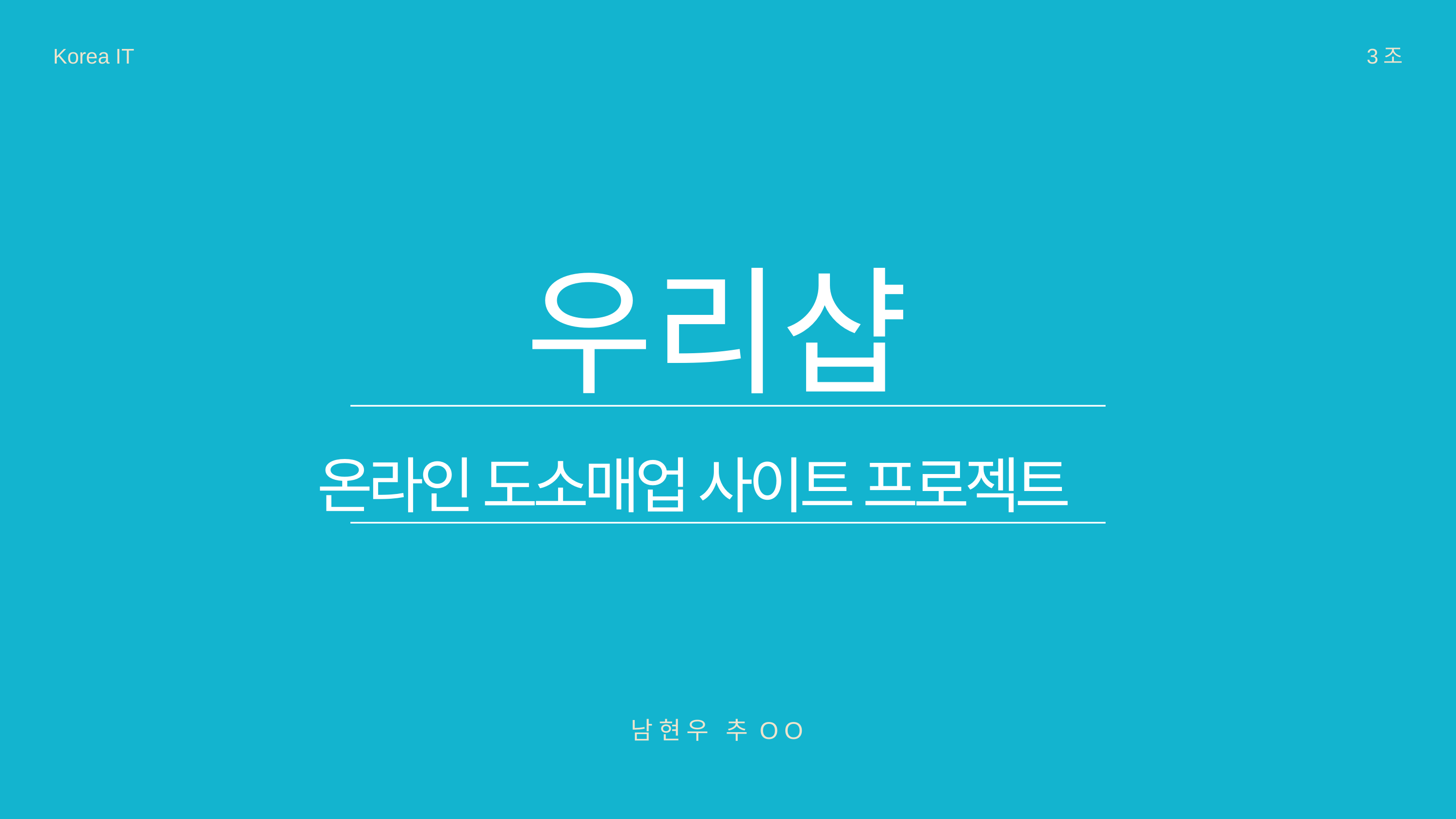

Korea IT
3조
우리샵
온라인 도소매업 사이트 프로젝트

남현우 추OO